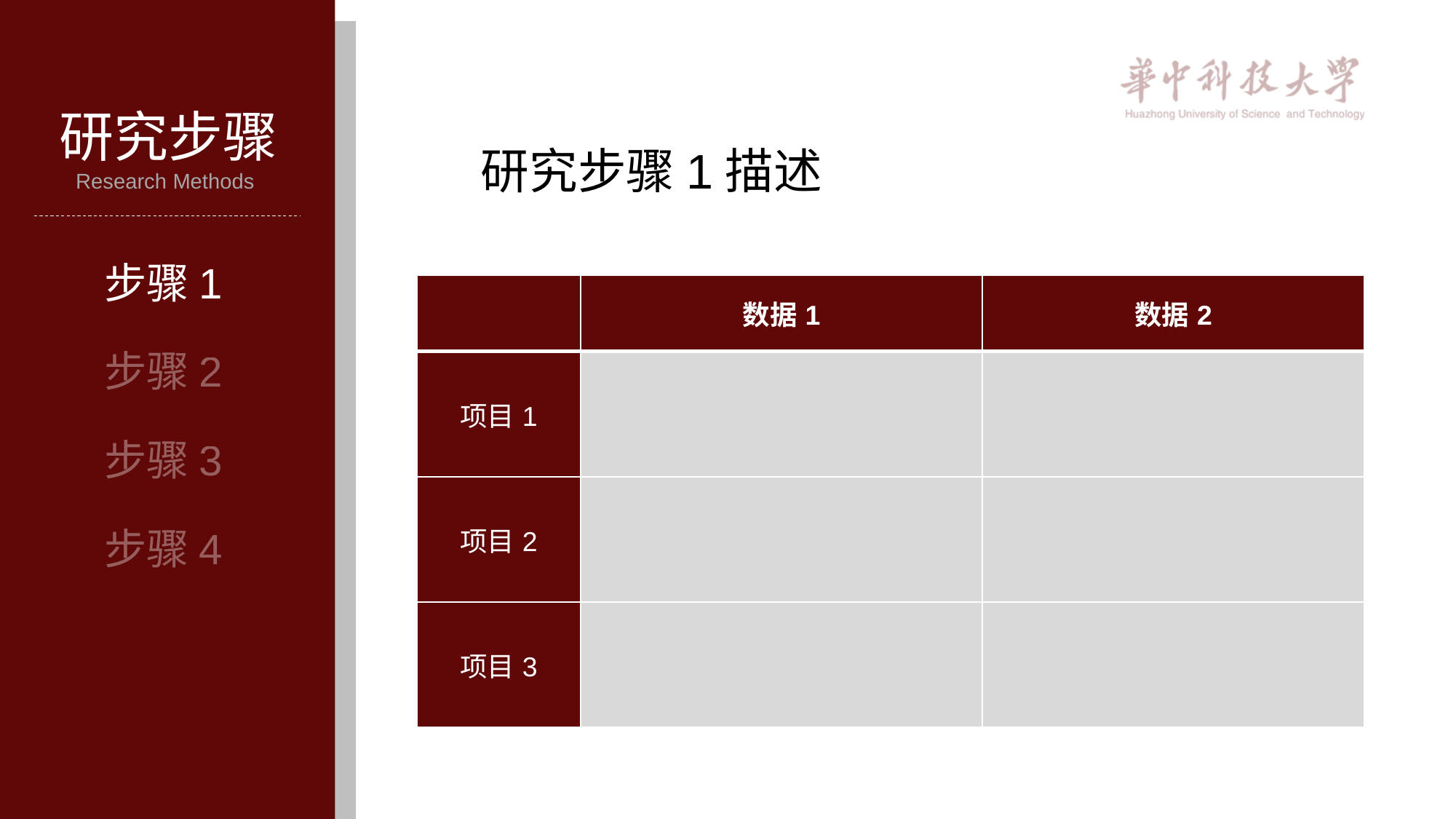

论文答辩

研究步骤
Research Methods
研究步骤1描述
步骤1
|  | 数据1 | 数据2 |
| --- | --- | --- |
| 项目1 |  |  |
| 项目2 |  |  |
| 项目3 |  |  |
步骤2
步骤3
步骤4